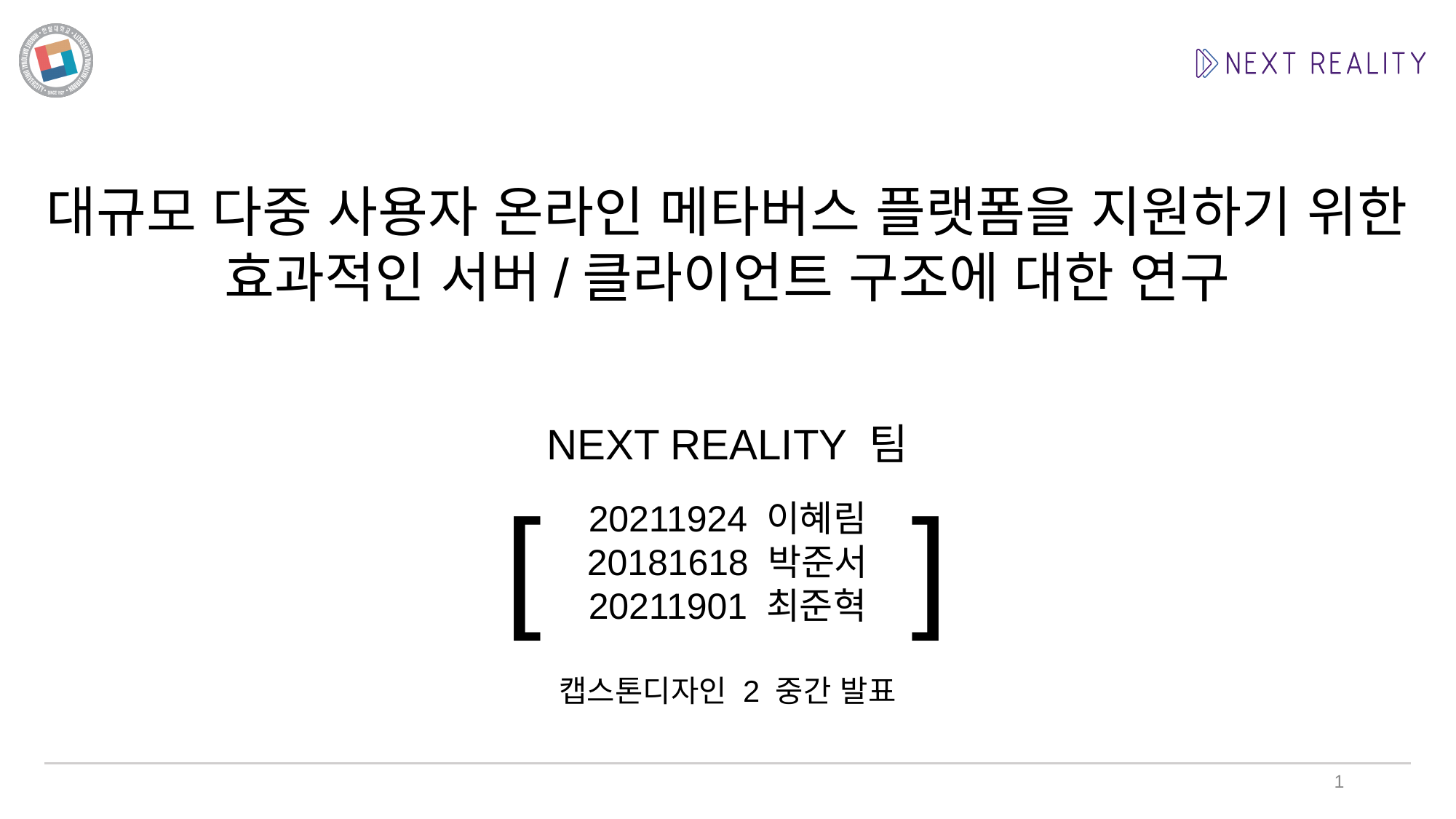

대규모 다중 사용자 온라인 메타버스 플랫폼을 지원하기 위한
효과적인 서버/클라이언트 구조에 대한 연구
NEXT REALITY 팀
[          ]
20211924 이혜림
20181618 박준서
20211901 최준혁
캡스톤디자인 2 중간 발표
1